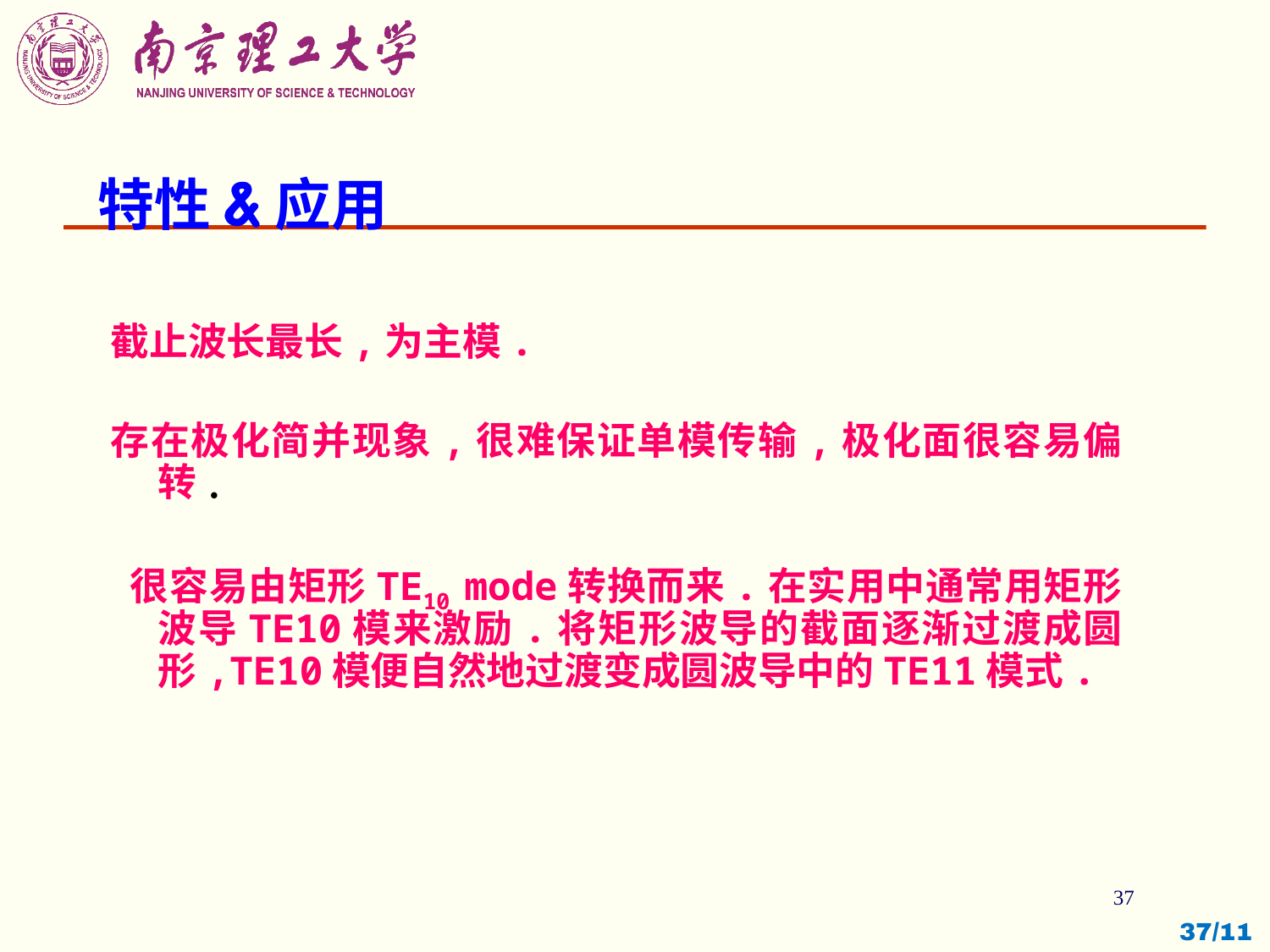

# 特性&应用
截止波长最长,为主模.

存在极化简并现象,很难保证单模传输,极化面很容易偏转.

 很容易由矩形TE10 mode转换而来.在实用中通常用矩形波导TE10模来激励.将矩形波导的截面逐渐过渡成圆形,TE10模便自然地过渡变成圆波导中的TE11模式.

37/11